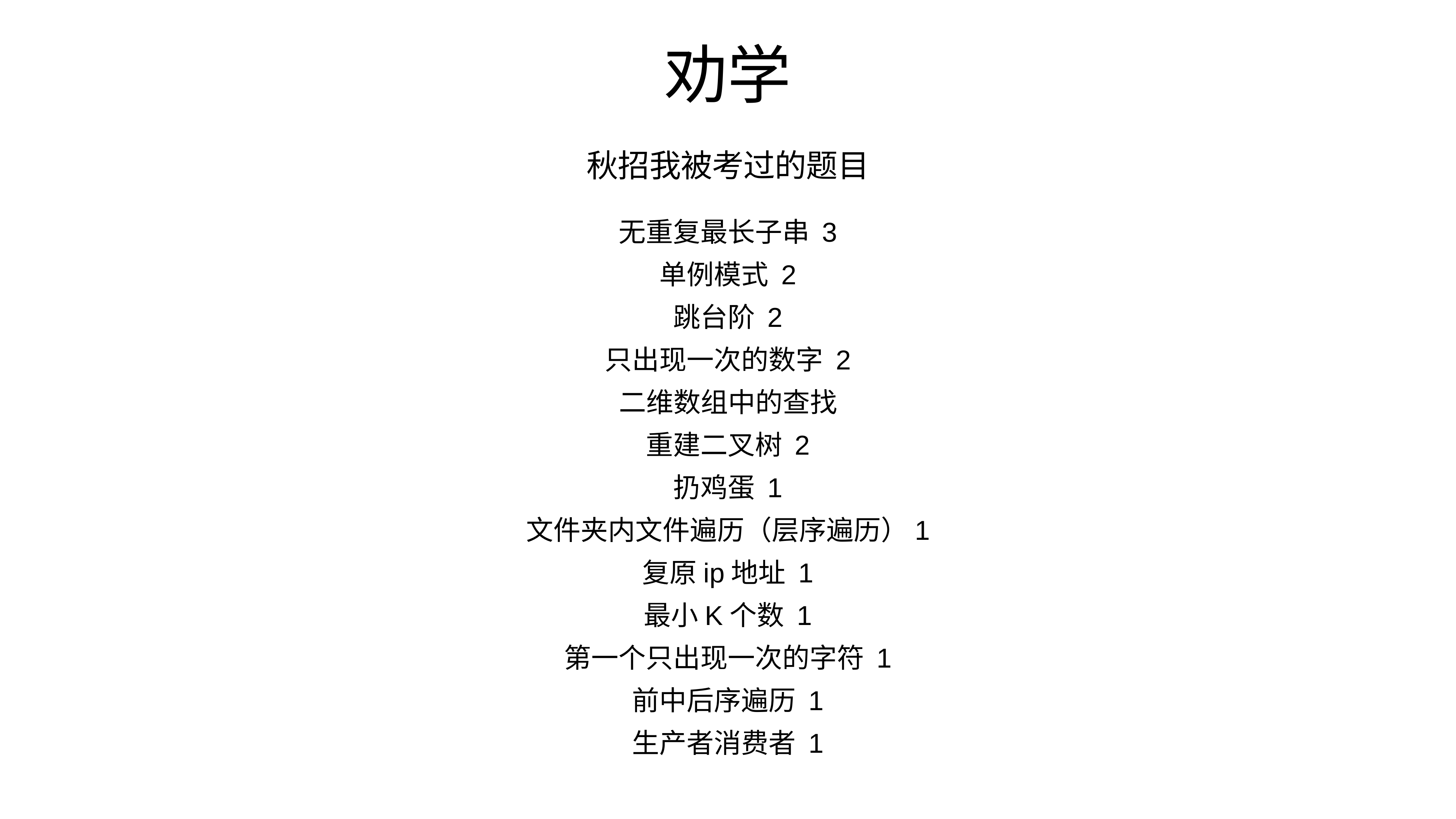

# 劝学
秋招我被考过的题目
无重复最长子串 3
单例模式 2
跳台阶 2
只出现一次的数字 2
二维数组中的查找
重建二叉树 2
扔鸡蛋 1
文件夹内文件遍历（层序遍历）1
复原ip地址 1
最小K个数 1
第一个只出现一次的字符 1
前中后序遍历 1
生产者消费者 1